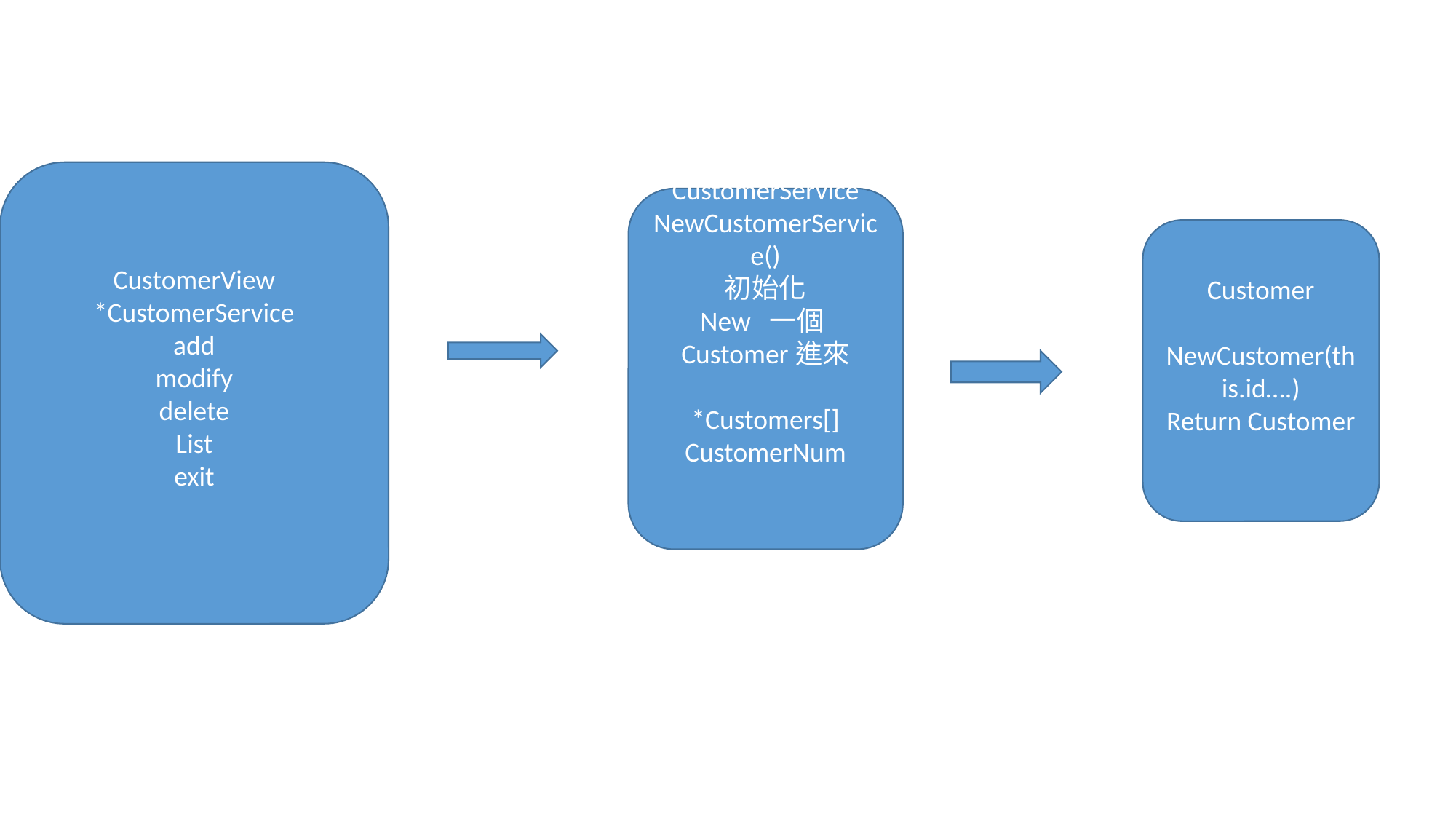

CustomerView
*CustomerService
add
modify
delete
List
exit

CustomerService
NewCustomerService()
初始化
New  一個Customer進來

*Customers[]
CustomerNum

Customer

NewCustomer(this.id….)
Return Customer